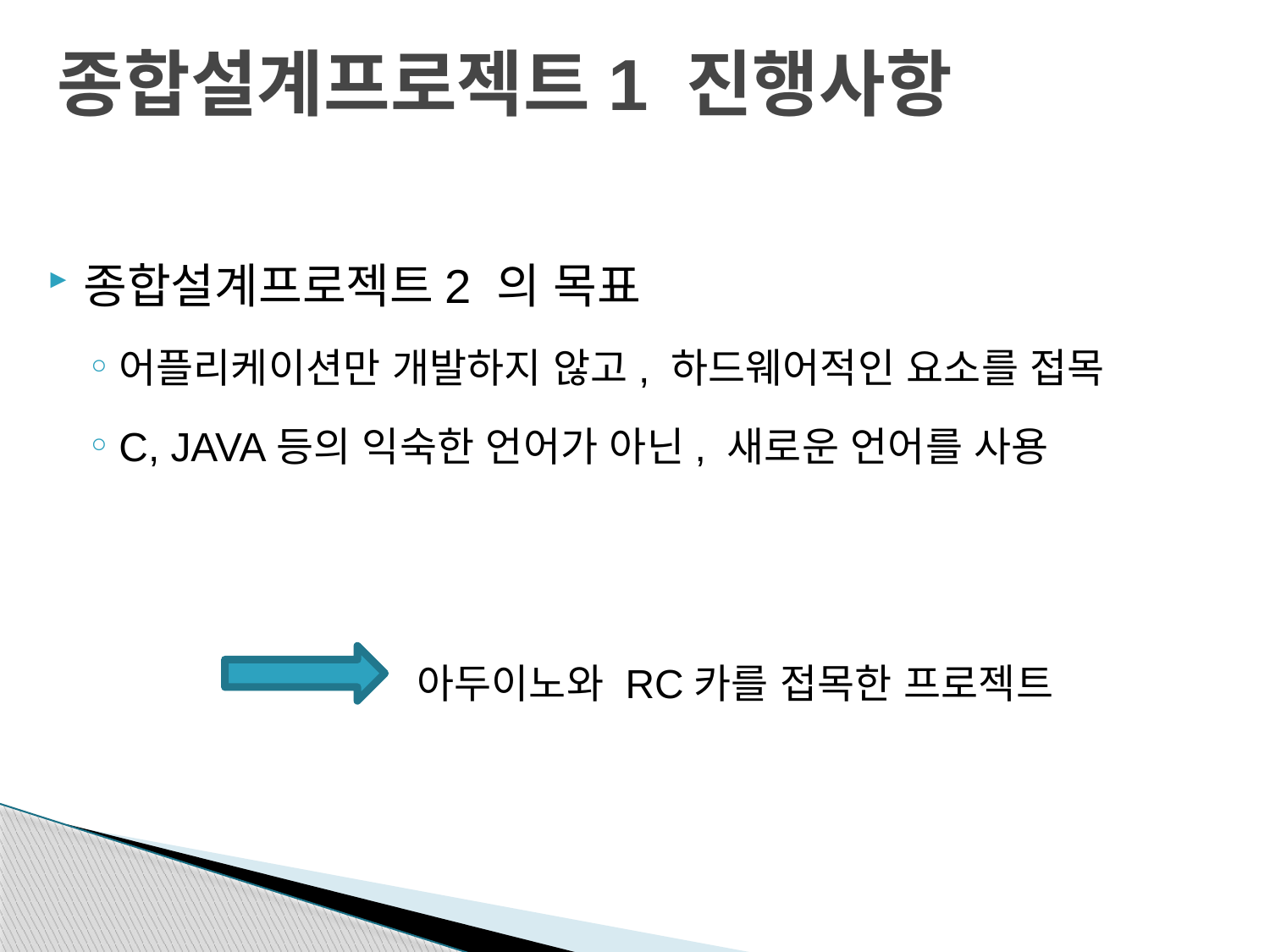

# 종합설계프로젝트1 진행사항
종합설계프로젝트2 의 목표
어플리케이션만 개발하지 않고, 하드웨어적인 요소를 접목
C, JAVA등의 익숙한 언어가 아닌, 새로운 언어를 사용

                            아두이노와 RC카를 접목한 프로젝트